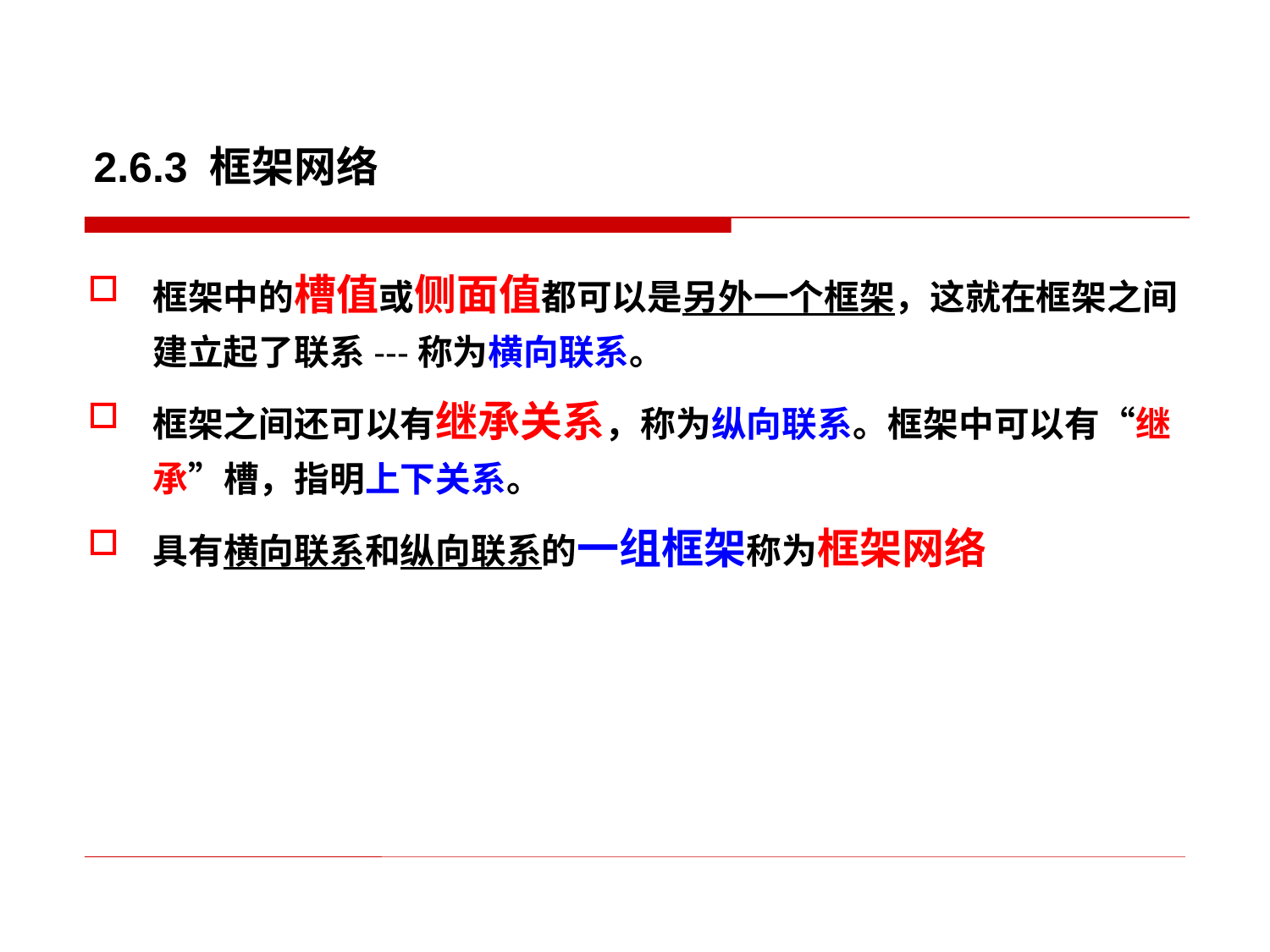

# 2.6.3 框架网络
框架中的槽值或侧面值都可以是另外一个框架，这就在框架之间建立起了联系---称为横向联系。
框架之间还可以有继承关系，称为纵向联系。框架中可以有“继承”槽，指明上下关系。
具有横向联系和纵向联系的一组框架称为框架网络